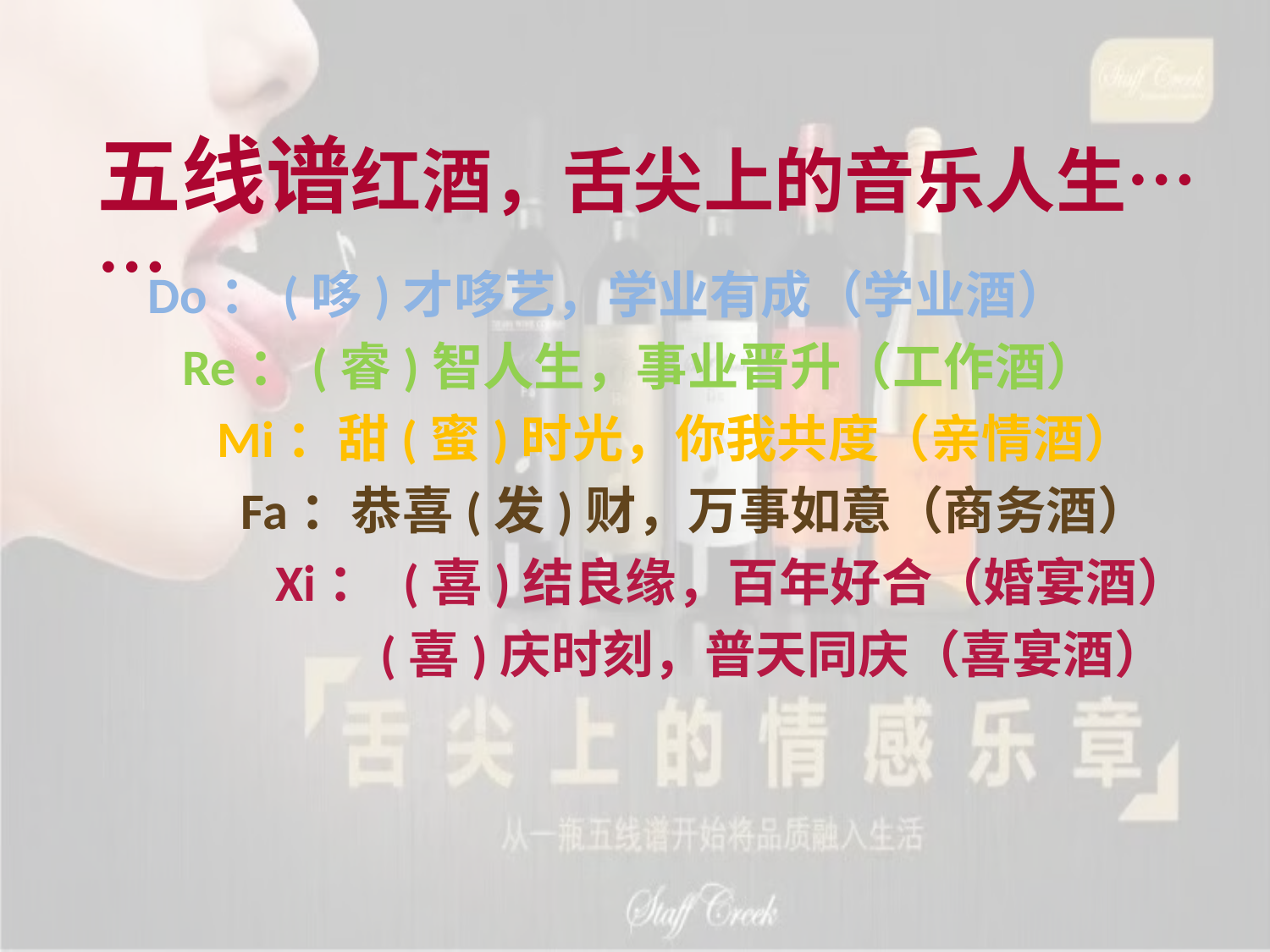

五线谱红酒，舌尖上的音乐人生……
Do：(哆)才哆艺，学业有成（学业酒）
   Re：(睿)智人生，事业晋升（工作酒）
      Mi：甜(蜜)时光，你我共度（亲情酒）
        Fa：恭喜(发)财，万事如意（商务酒）
           Xi： (喜)结良缘，百年好合（婚宴酒）
                    (喜)庆时刻，普天同庆（喜宴酒）